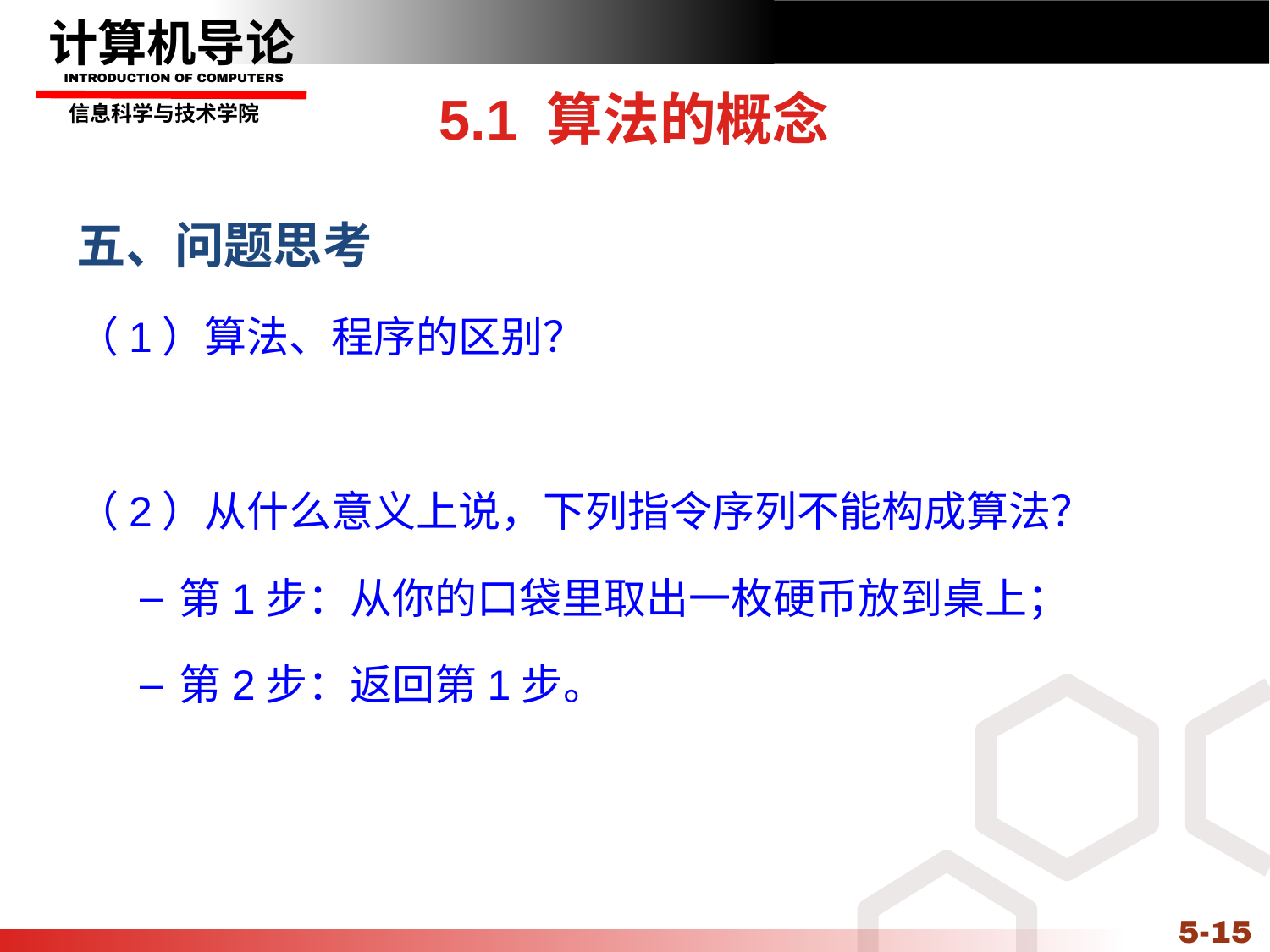

# 5.1 算法的概念
五、问题思考
（1）算法、程序的区别？

（2）从什么意义上说，下列指令序列不能构成算法？
第1步：从你的口袋里取出一枚硬币放到桌上；
第2步：返回第1步。
5-15